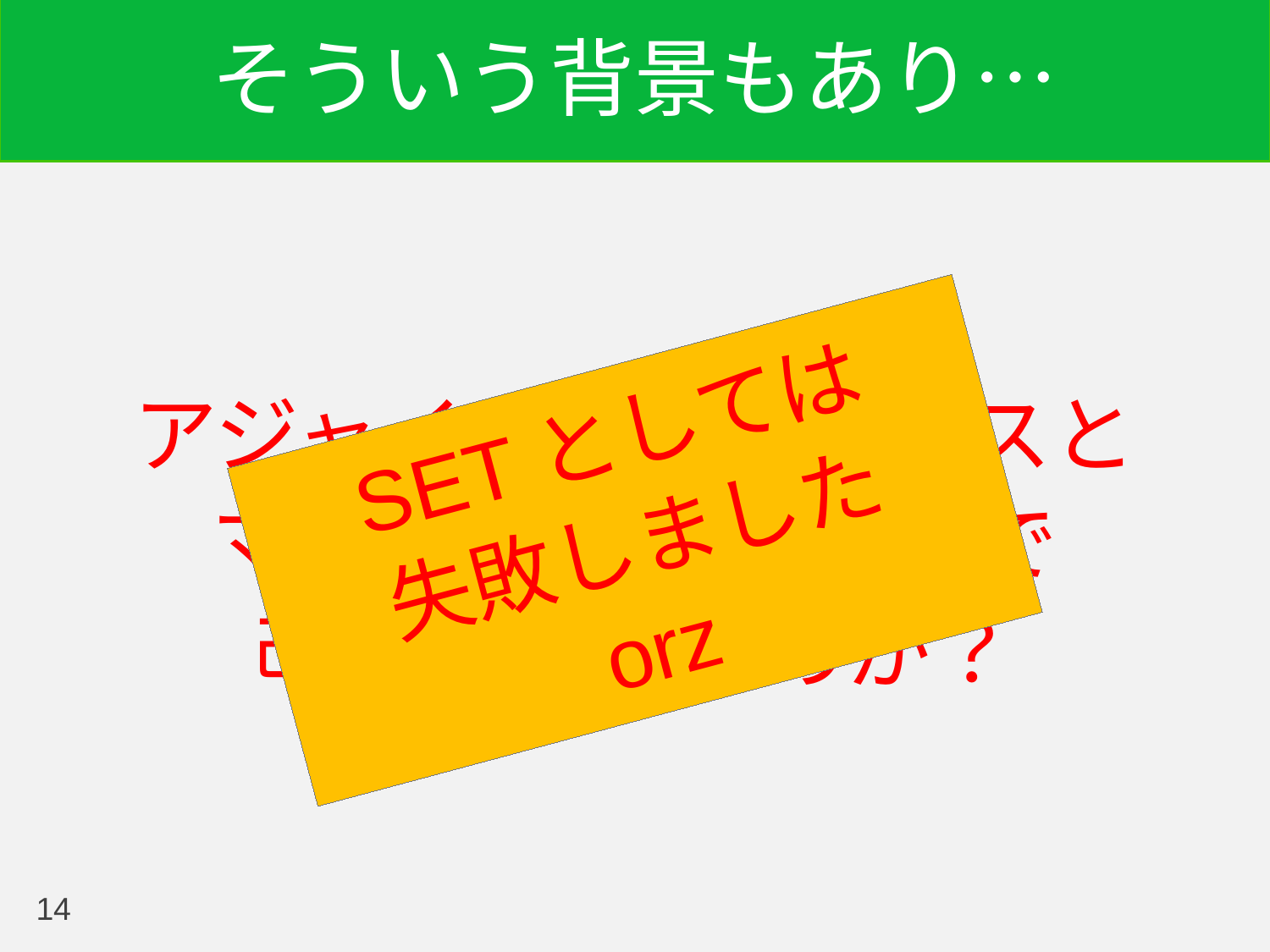

# そういう背景もあり…
アジャイルプラクティスと
マインドセットだけで
改善は可能なのか？
SETとしては
失敗しました
orz
14